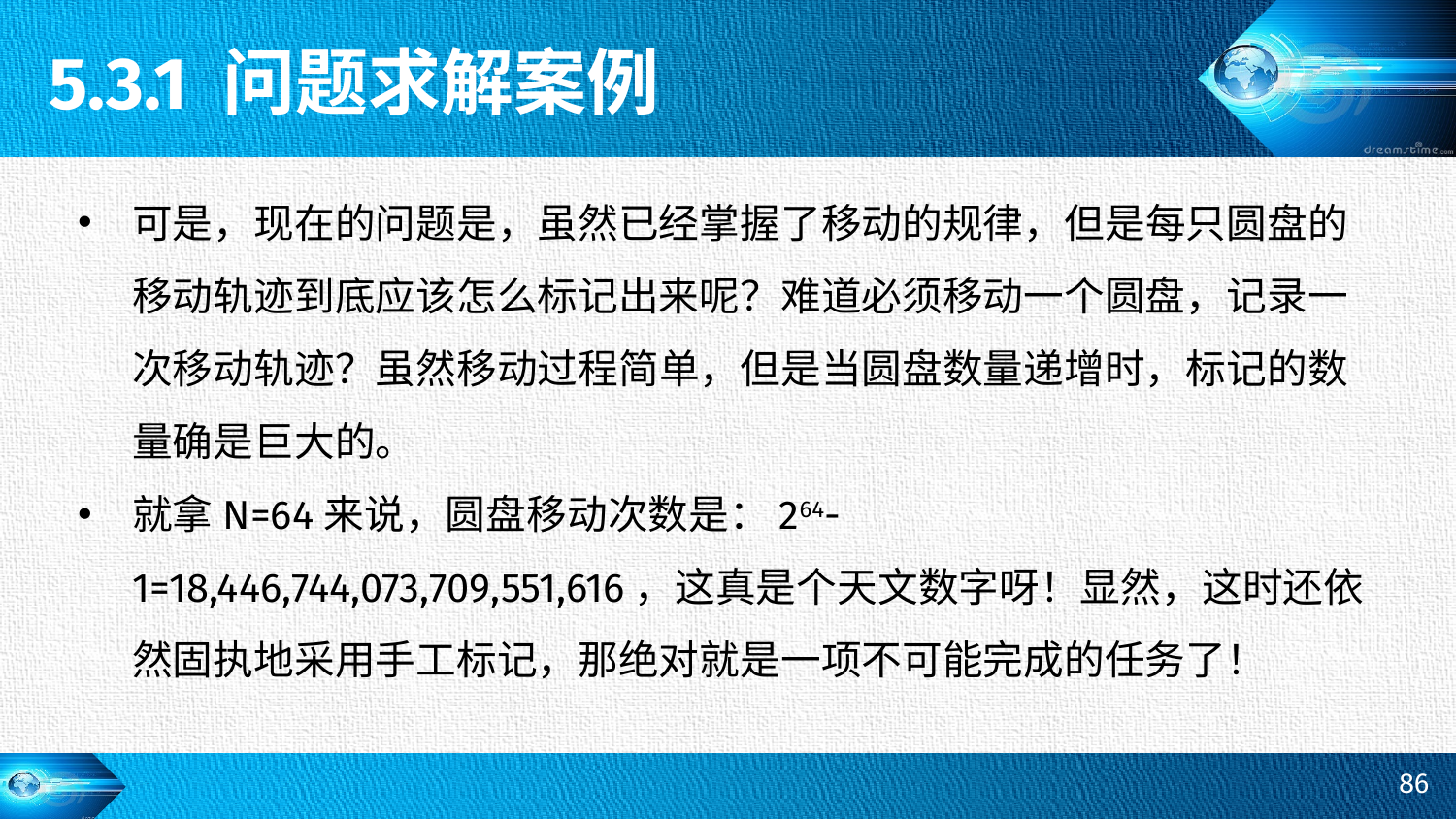

5.3.1 问题求解案例
可是，现在的问题是，虽然已经掌握了移动的规律，但是每只圆盘的移动轨迹到底应该怎么标记出来呢？难道必须移动一个圆盘，记录一次移动轨迹？虽然移动过程简单，但是当圆盘数量递增时，标记的数量确是巨大的。
就拿N=64来说，圆盘移动次数是：264-1=18,446,744,073,709,551,616，这真是个天文数字呀！显然，这时还依然固执地采用手工标记，那绝对就是一项不可能完成的任务了！
86